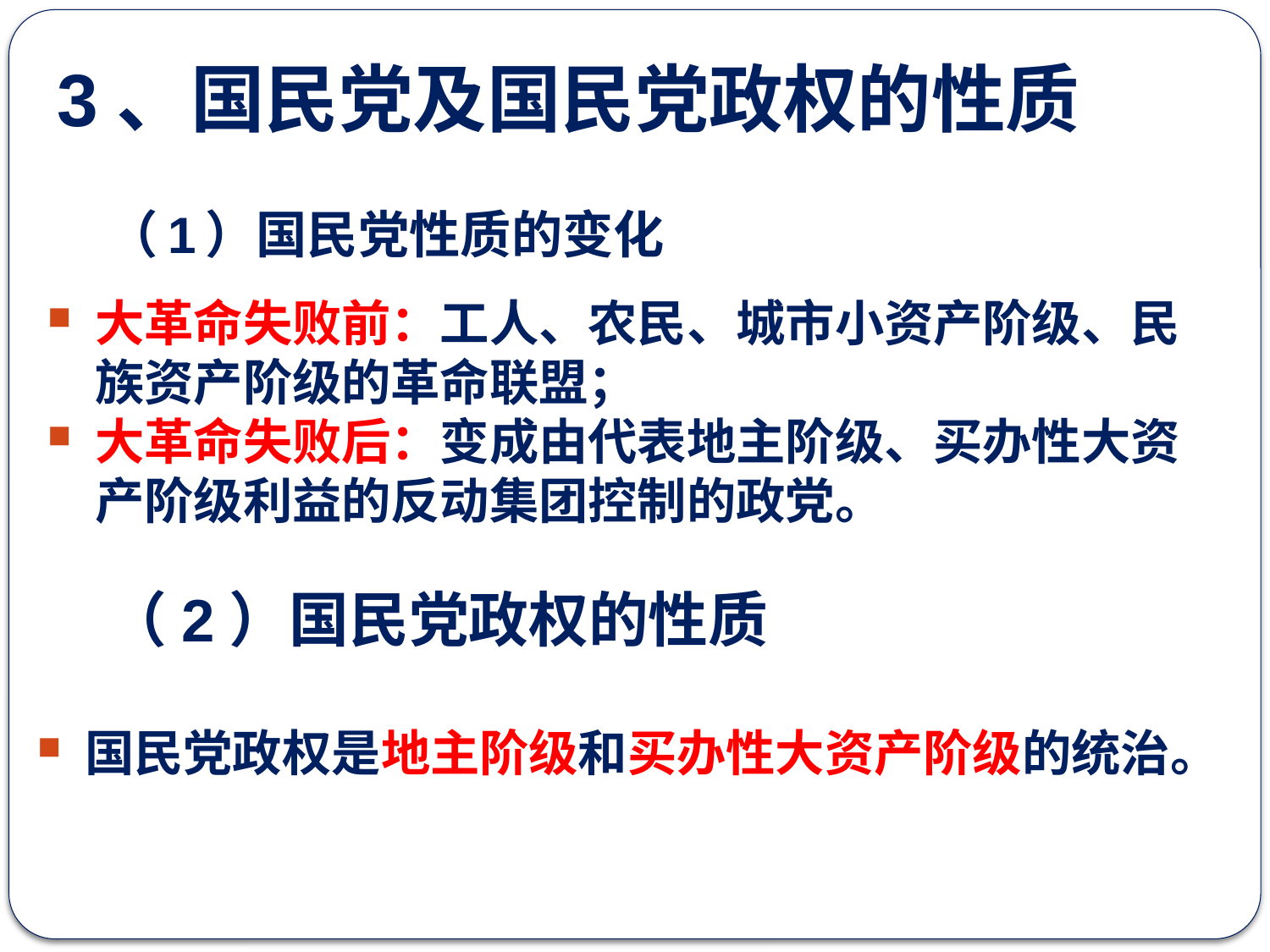

3、国民党及国民党政权的性质
# （1）国民党性质的变化
大革命失败前：工人、农民、城市小资产阶级、民族资产阶级的革命联盟；
大革命失败后：变成由代表地主阶级、买办性大资产阶级利益的反动集团控制的政党。

（2）国民党政权的性质
国民党政权是地主阶级和买办性大资产阶级的统治。